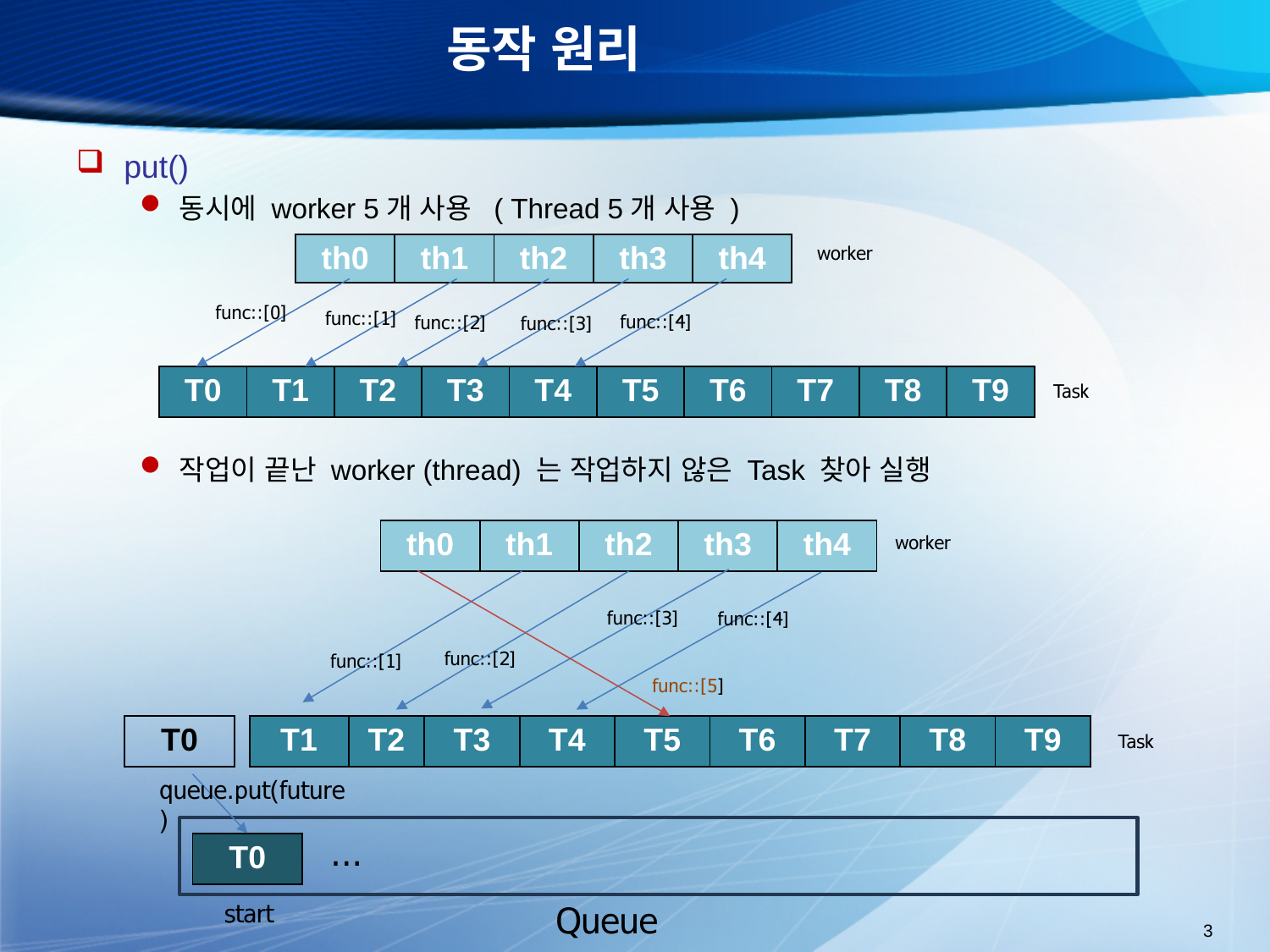

# 동작 원리
put()
동시에 worker 5개 사용  ( Thread 5개 사용 )

작업이 끝난 worker (thread) 는 작업하지 않은 Task 찾아 실행

| th0 | th1 | th2 | th3 | th4 |
| --- | --- | --- | --- | --- |
worker
func::[0]
func::[1]
func::[4]
func::[2]
func::[3]
| T0 | T1 | T2 | T3 | T4 | T5 | T6 | T7 | T8 | T9 |
| --- | --- | --- | --- | --- | --- | --- | --- | --- | --- |
Task
| th0 | th1 | th2 | th3 | th4 |
| --- | --- | --- | --- | --- |
worker
func::[3]
func::[4]
func::[2]
func::[1]
func::[5]
| T0 |
| --- |
| T1 | T2 | T3 | T4 | T5 | T6 | T7 | T8 | T9 |
| --- | --- | --- | --- | --- | --- | --- | --- | --- |
Task
queue.put(future)

...
| T0 |
| --- |
start
Queue